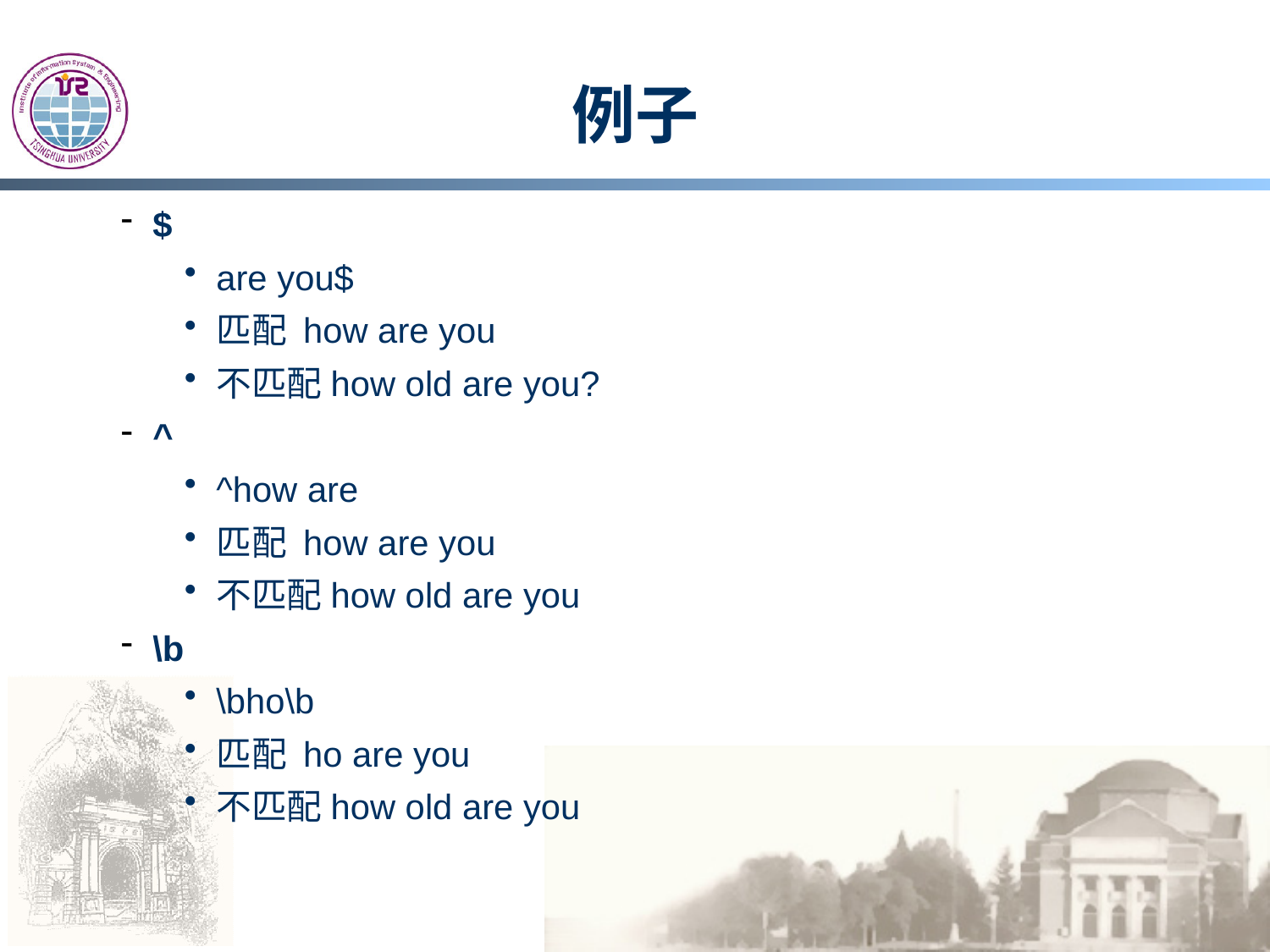

# 例子
$
are you$
匹配 how are you
不匹配how old are you?
^
^how are
匹配 how are you
不匹配how old are you
\b
\bho\b
匹配 ho are you
不匹配how old are you